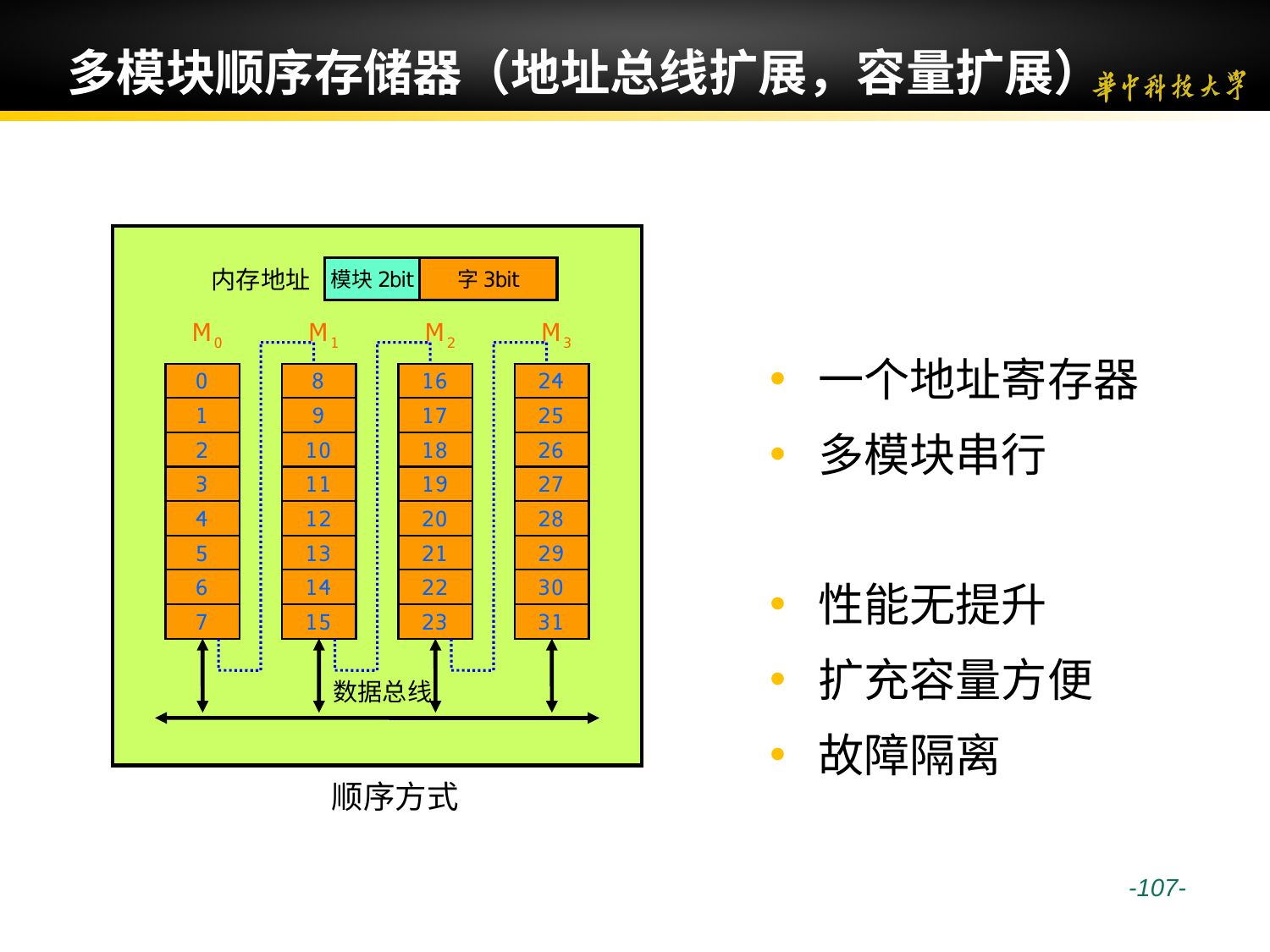

# 多模块顺序存储器（地址总线扩展，容量扩展）

内存地址
模块2bit
字3bit
M0
M1
M2
M3
一个地址寄存器
多模块串行

性能无提升
扩充容量方便
故障隔离

0
8
16
24

1

9

17

25

2

10

18

26

3

11

19

27

4

12

20

28

5

13

21

29
6
14
22
30
7
15
23
31

数据总线

 顺序方式
 -107-